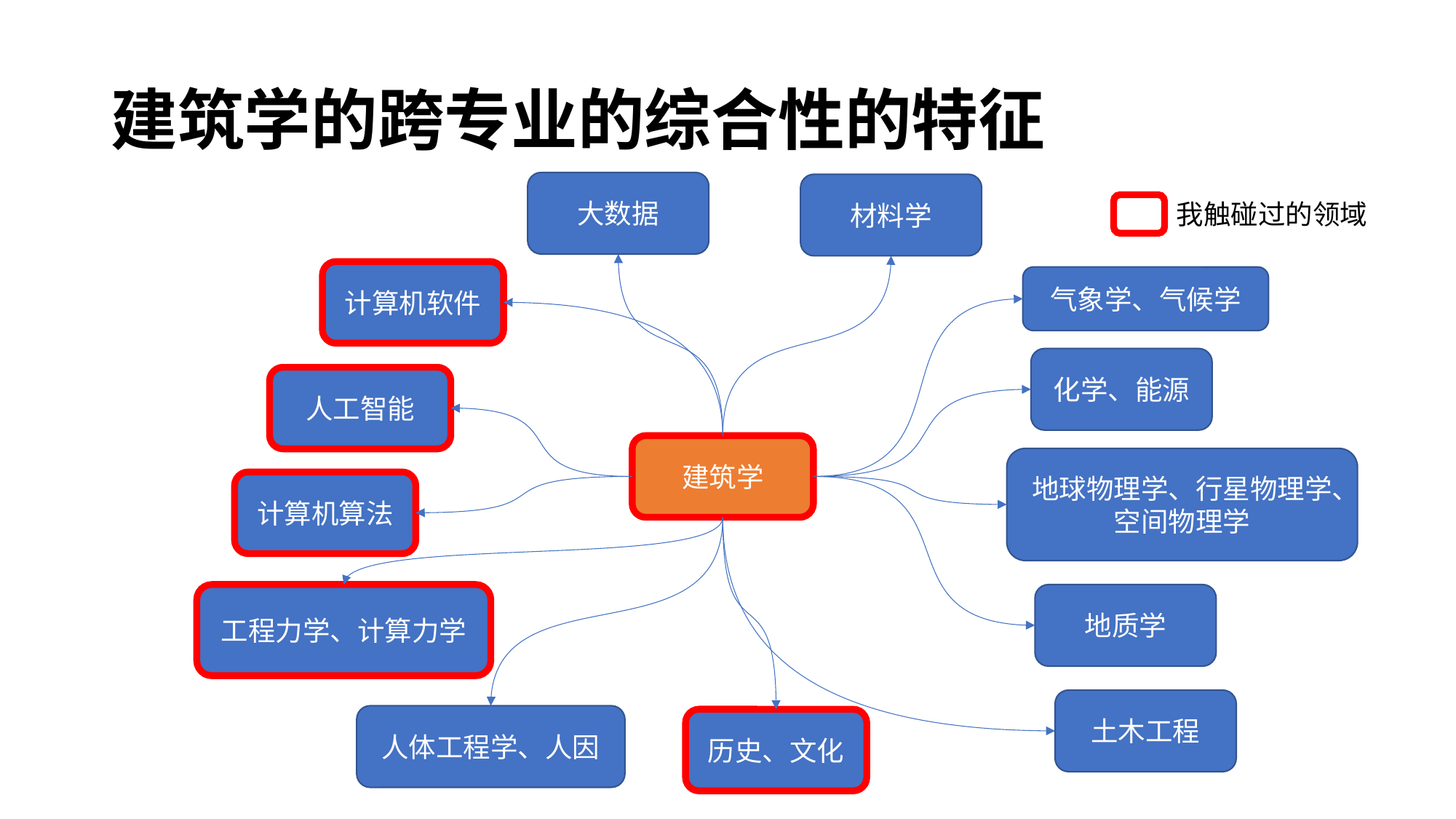

# 建筑学的跨专业的综合性的特征
大数据
材料学
我触碰过的领域

计算机软件
气象学、气候学
化学、能源
人工智能
建筑学
地球物理学、行星物理学、空间物理学
计算机算法
工程力学、计算力学
地质学
土木工程
人体工程学、人因
历史、文化